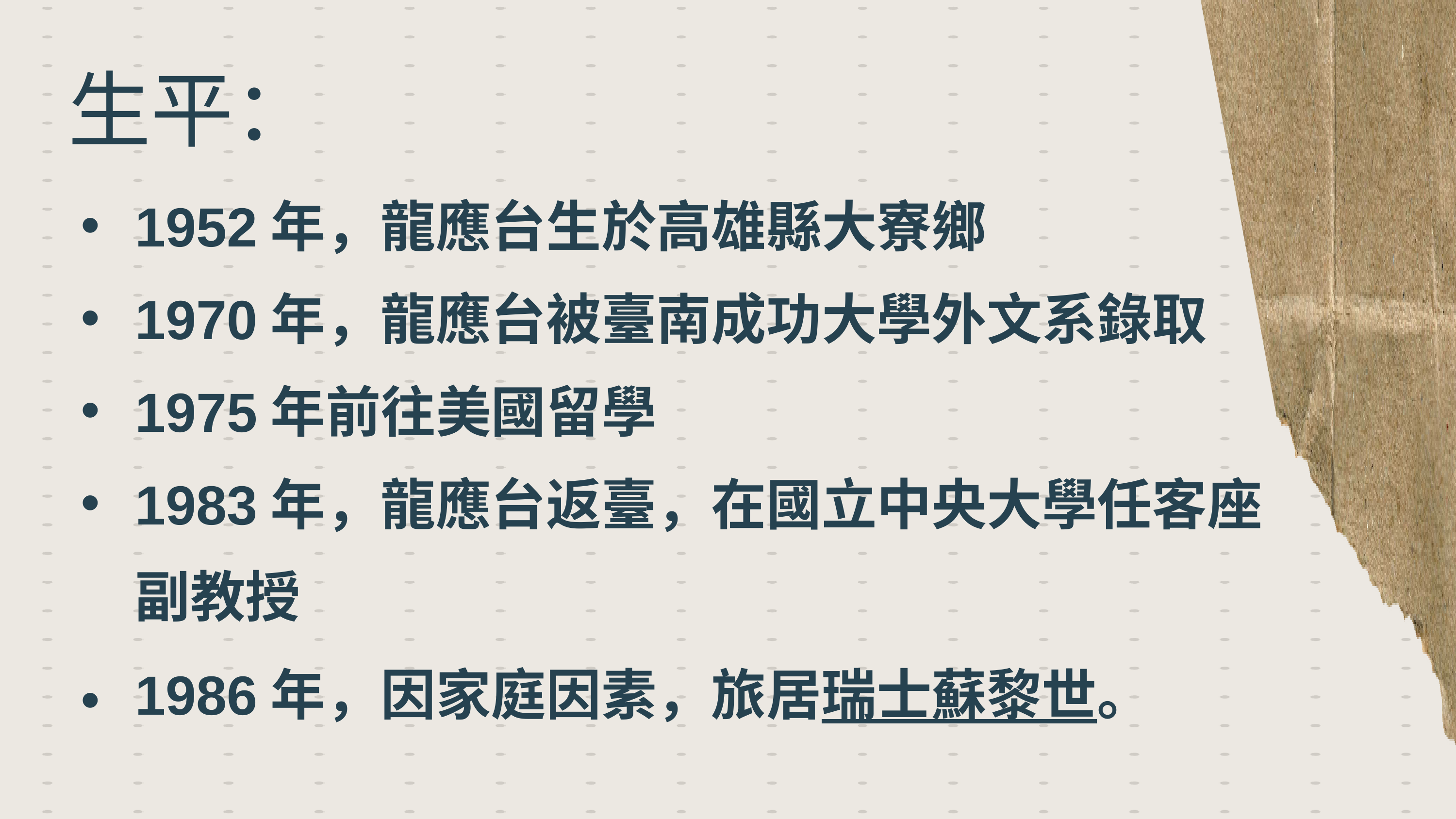

生平：
1952年，龍應台生於高雄縣大寮鄉
1970年，龍應台被臺南成功大學外文系錄取
1975年前往美國留學
1983年，龍應台返臺，在國立中央大學任客座副教授
1986年，因家庭因素，旅居瑞士蘇黎世。